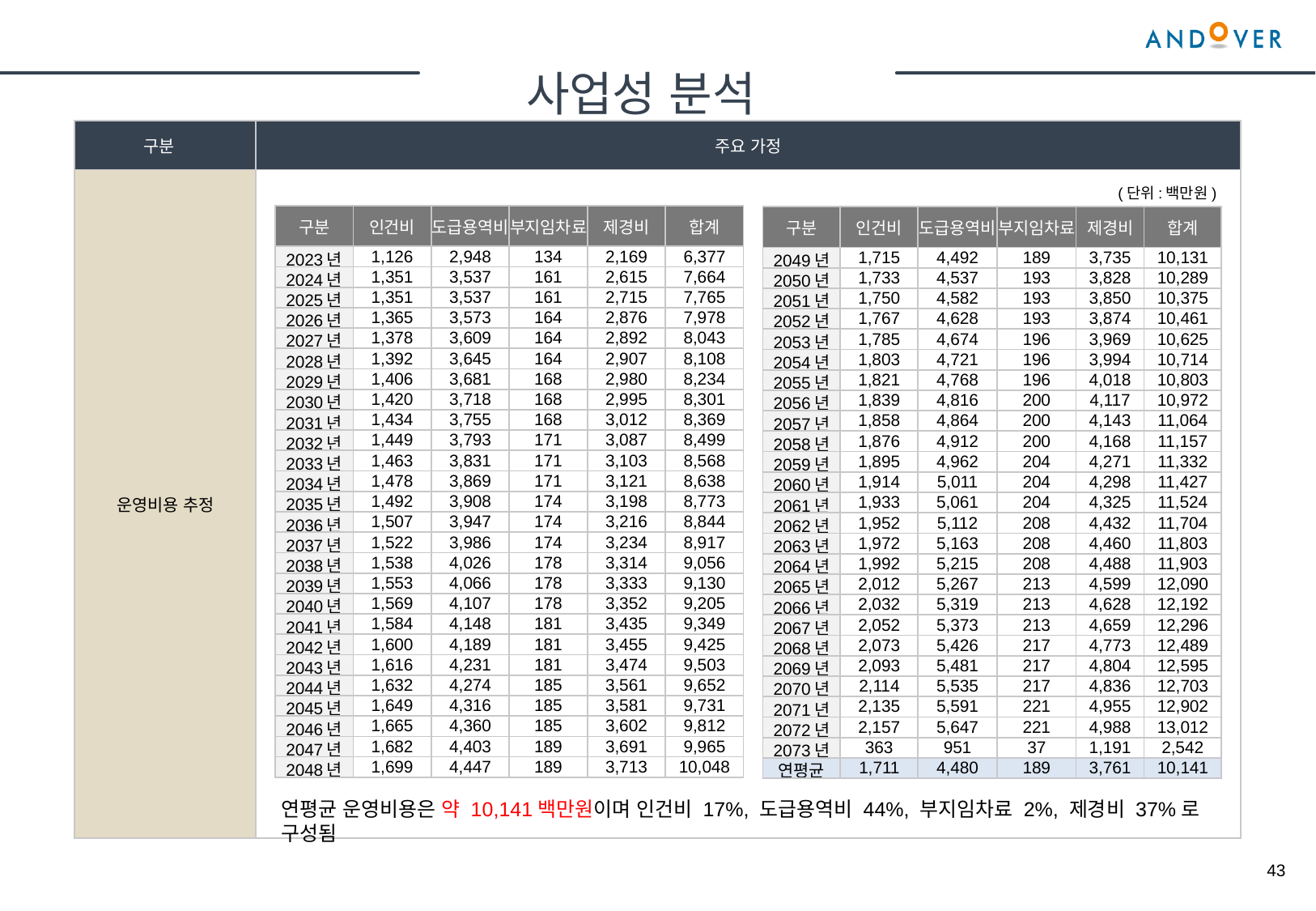

사업성 분석
| 구분 | 주요 가정 |
| --- | --- |
| 운영비용 추정 |  |
(단위:백만원)
| 구분 | 인건비 | 도급용역비 | 부지임차료 | 제경비 | 합계 |
| --- | --- | --- | --- | --- | --- |
| 2023년 | 1,126 | 2,948 | 134 | 2,169 | 6,377 |
| 2024년 | 1,351 | 3,537 | 161 | 2,615 | 7,664 |
| 2025년 | 1,351 | 3,537 | 161 | 2,715 | 7,765 |
| 2026년 | 1,365 | 3,573 | 164 | 2,876 | 7,978 |
| 2027년 | 1,378 | 3,609 | 164 | 2,892 | 8,043 |
| 2028년 | 1,392 | 3,645 | 164 | 2,907 | 8,108 |
| 2029년 | 1,406 | 3,681 | 168 | 2,980 | 8,234 |
| 2030년 | 1,420 | 3,718 | 168 | 2,995 | 8,301 |
| 2031년 | 1,434 | 3,755 | 168 | 3,012 | 8,369 |
| 2032년 | 1,449 | 3,793 | 171 | 3,087 | 8,499 |
| 2033년 | 1,463 | 3,831 | 171 | 3,103 | 8,568 |
| 2034년 | 1,478 | 3,869 | 171 | 3,121 | 8,638 |
| 2035년 | 1,492 | 3,908 | 174 | 3,198 | 8,773 |
| 2036년 | 1,507 | 3,947 | 174 | 3,216 | 8,844 |
| 2037년 | 1,522 | 3,986 | 174 | 3,234 | 8,917 |
| 2038년 | 1,538 | 4,026 | 178 | 3,314 | 9,056 |
| 2039년 | 1,553 | 4,066 | 178 | 3,333 | 9,130 |
| 2040년 | 1,569 | 4,107 | 178 | 3,352 | 9,205 |
| 2041년 | 1,584 | 4,148 | 181 | 3,435 | 9,349 |
| 2042년 | 1,600 | 4,189 | 181 | 3,455 | 9,425 |
| 2043년 | 1,616 | 4,231 | 181 | 3,474 | 9,503 |
| 2044년 | 1,632 | 4,274 | 185 | 3,561 | 9,652 |
| 2045년 | 1,649 | 4,316 | 185 | 3,581 | 9,731 |
| 2046년 | 1,665 | 4,360 | 185 | 3,602 | 9,812 |
| 2047년 | 1,682 | 4,403 | 189 | 3,691 | 9,965 |
| 2048년 | 1,699 | 4,447 | 189 | 3,713 | 10,048 |
| 구분 | 인건비 | 도급용역비 | 부지임차료 | 제경비 | 합계 |
| --- | --- | --- | --- | --- | --- |
| 2049년 | 1,715 | 4,492 | 189 | 3,735 | 10,131 |
| 2050년 | 1,733 | 4,537 | 193 | 3,828 | 10,289 |
| 2051년 | 1,750 | 4,582 | 193 | 3,850 | 10,375 |
| 2052년 | 1,767 | 4,628 | 193 | 3,874 | 10,461 |
| 2053년 | 1,785 | 4,674 | 196 | 3,969 | 10,625 |
| 2054년 | 1,803 | 4,721 | 196 | 3,994 | 10,714 |
| 2055년 | 1,821 | 4,768 | 196 | 4,018 | 10,803 |
| 2056년 | 1,839 | 4,816 | 200 | 4,117 | 10,972 |
| 2057년 | 1,858 | 4,864 | 200 | 4,143 | 11,064 |
| 2058년 | 1,876 | 4,912 | 200 | 4,168 | 11,157 |
| 2059년 | 1,895 | 4,962 | 204 | 4,271 | 11,332 |
| 2060년 | 1,914 | 5,011 | 204 | 4,298 | 11,427 |
| 2061년 | 1,933 | 5,061 | 204 | 4,325 | 11,524 |
| 2062년 | 1,952 | 5,112 | 208 | 4,432 | 11,704 |
| 2063년 | 1,972 | 5,163 | 208 | 4,460 | 11,803 |
| 2064년 | 1,992 | 5,215 | 208 | 4,488 | 11,903 |
| 2065년 | 2,012 | 5,267 | 213 | 4,599 | 12,090 |
| 2066년 | 2,032 | 5,319 | 213 | 4,628 | 12,192 |
| 2067년 | 2,052 | 5,373 | 213 | 4,659 | 12,296 |
| 2068년 | 2,073 | 5,426 | 217 | 4,773 | 12,489 |
| 2069년 | 2,093 | 5,481 | 217 | 4,804 | 12,595 |
| 2070년 | 2,114 | 5,535 | 217 | 4,836 | 12,703 |
| 2071년 | 2,135 | 5,591 | 221 | 4,955 | 12,902 |
| 2072년 | 2,157 | 5,647 | 221 | 4,988 | 13,012 |
| 2073년 | 363 | 951 | 37 | 1,191 | 2,542 |
| 연평균 | 1,711 | 4,480 | 189 | 3,761 | 10,141 |
연평균 운영비용은 약 10,141백만원이며 인건비 17%, 도급용역비 44%, 부지임차료 2%, 제경비 37%로 구성됨
43